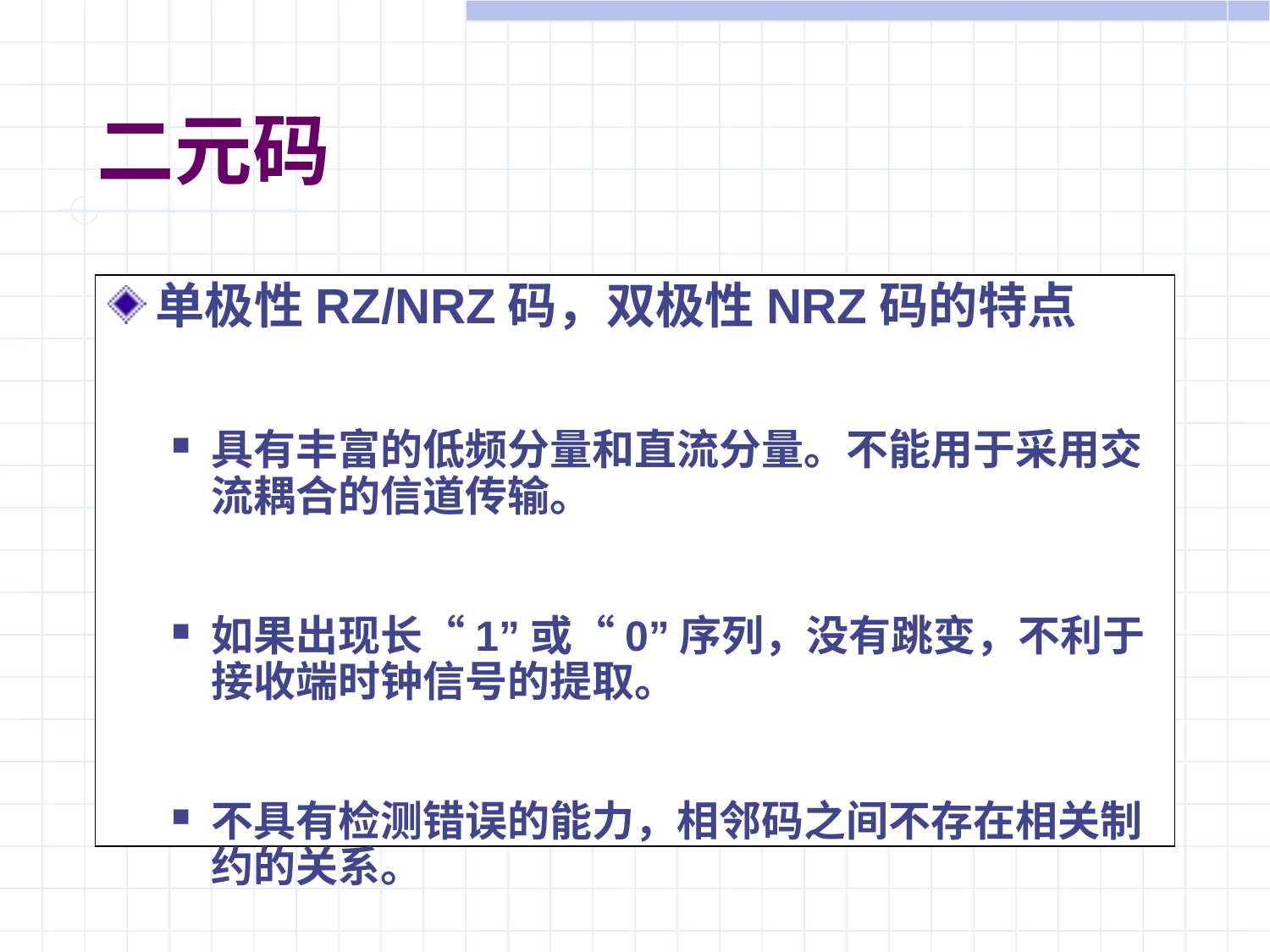

# 二元码
单极性RZ/NRZ码，双极性NRZ码的特点

具有丰富的低频分量和直流分量。不能用于采用交流耦合的信道传输。

如果出现长“1”或“0”序列，没有跳变，不利于接收端时钟信号的提取。

不具有检测错误的能力，相邻码之间不存在相关制约的关系。